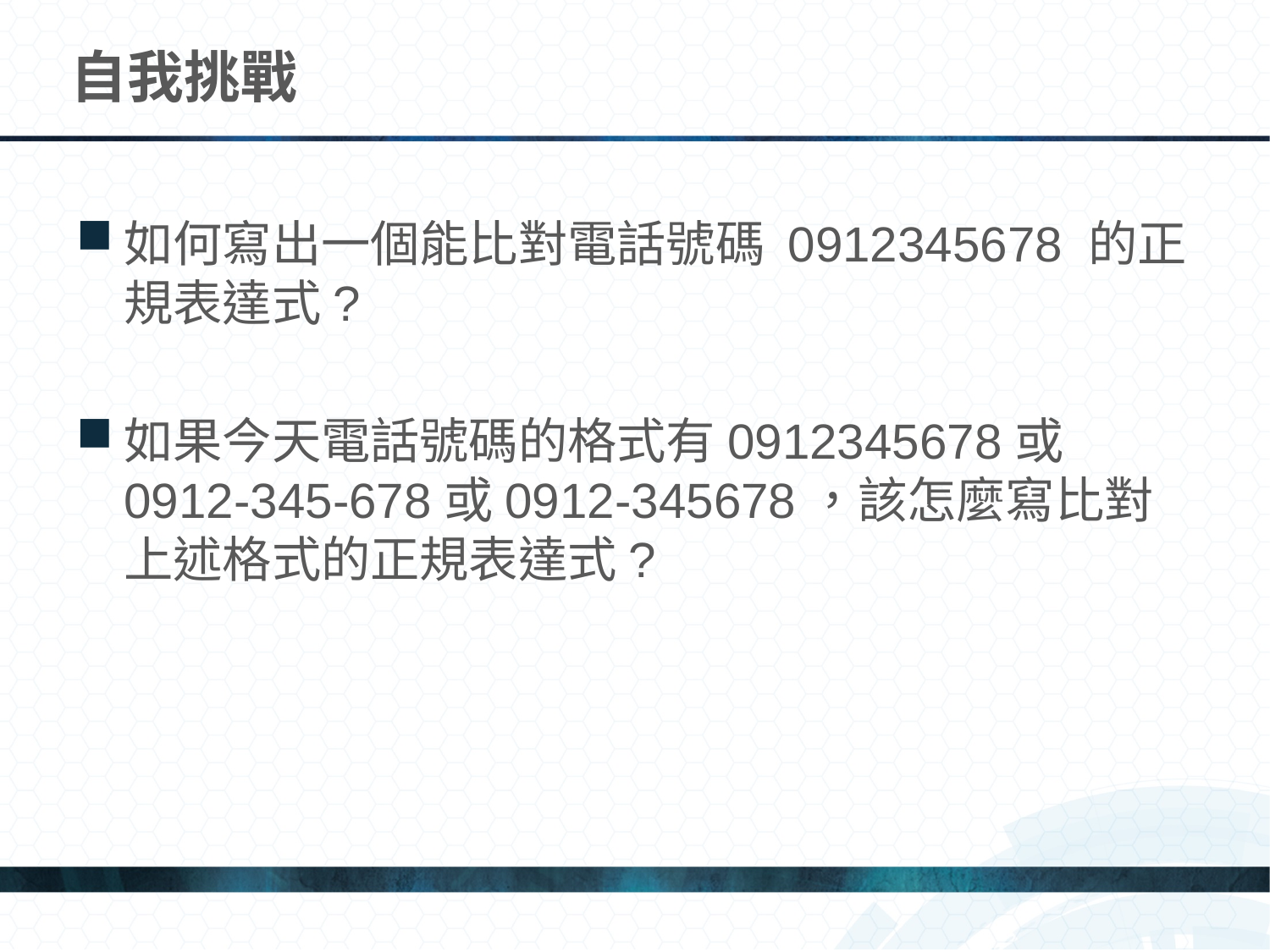

# 自我挑戰
如何寫出一個能比對電話號碼 0912345678 的正規表達式?

如果今天電話號碼的格式有0912345678或0912-345-678或0912-345678，該怎麼寫比對上述格式的正規表達式?